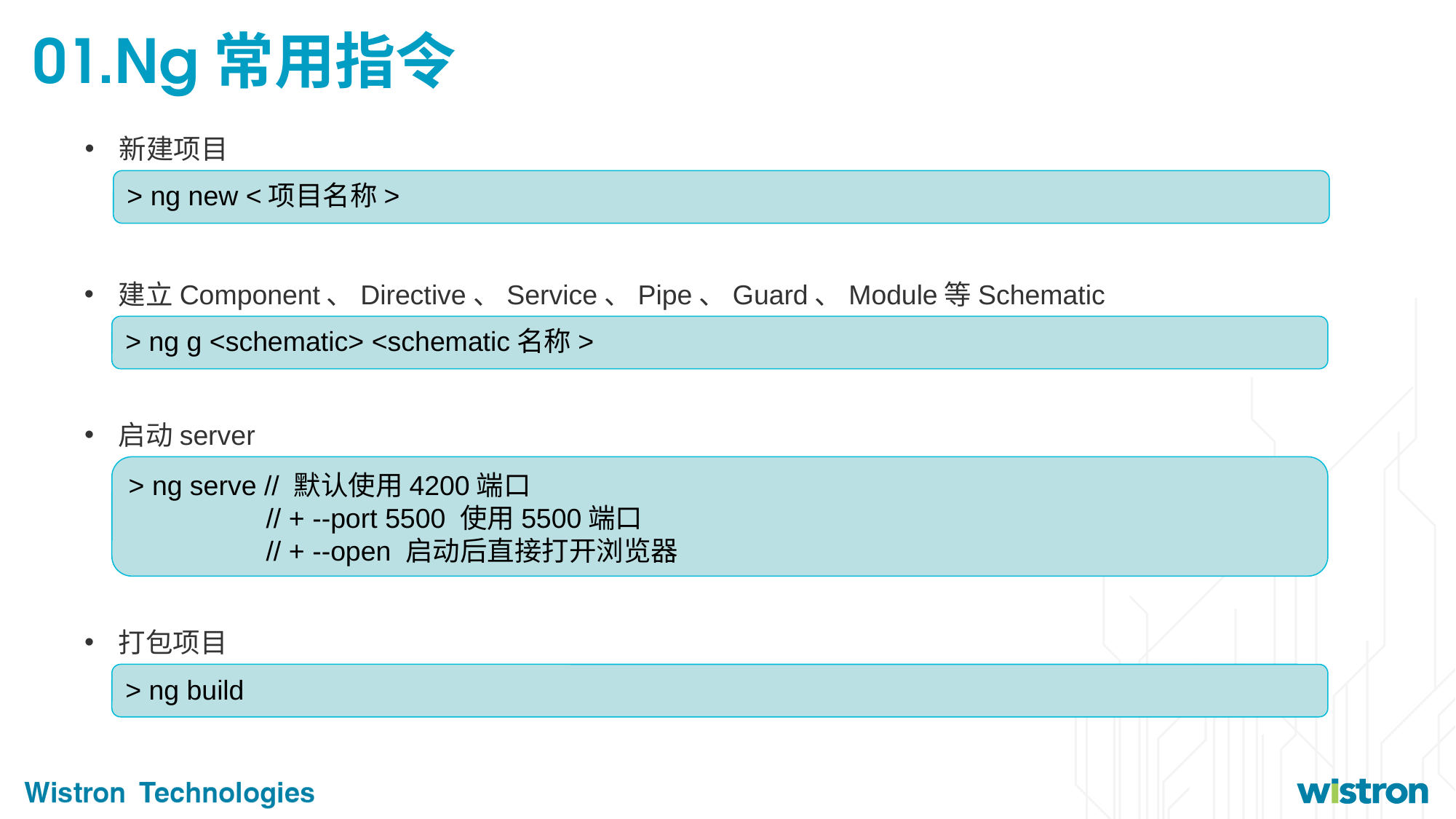

01.Ng常用指令
新建项目
> ng new <项目名称>
建立Component、Directive、Service、Pipe、Guard、Module等Schematic
> ng g <schematic> <schematic名称>
启动server
> ng serve // 默认使用4200端口
                  // + --port 5500 使用5500端口
                  // + --open 启动后直接打开浏览器
打包项目
> ng build